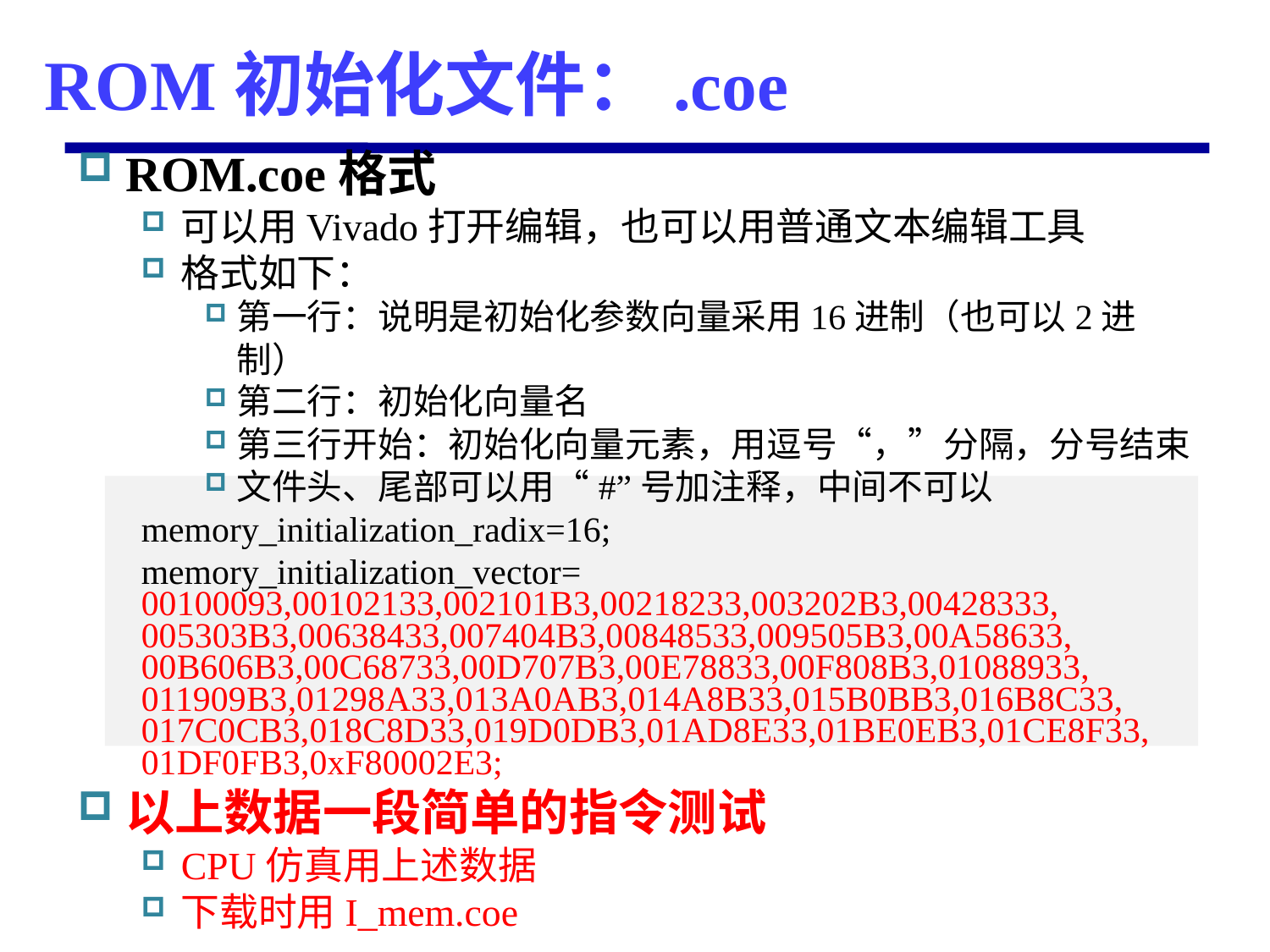

# ROM初始化文件：.coe
ROM.coe格式
可以用Vivado打开编辑，也可以用普通文本编辑工具
格式如下：
第一行：说明是初始化参数向量采用16进制（也可以2进制）
第二行：初始化向量名
第三行开始：初始化向量元素，用逗号“，”分隔，分号结束
文件头、尾部可以用“#”号加注释，中间不可以
memory_initialization_radix=16;
memory_initialization_vector=
00100093,00102133,002101B3,00218233,003202B3,00428333,
005303B3,00638433,007404B3,00848533,009505B3,00A58633,
00B606B3,00C68733,00D707B3,00E78833,00F808B3,01088933,
011909B3,01298A33,013A0AB3,014A8B33,015B0BB3,016B8C33,
017C0CB3,018C8D33,019D0DB3,01AD8E33,01BE0EB3,01CE8F33,
01DF0FB3,0xF80002E3;
以上数据一段简单的指令测试
CPU仿真用上述数据
下载时用I_mem.coe